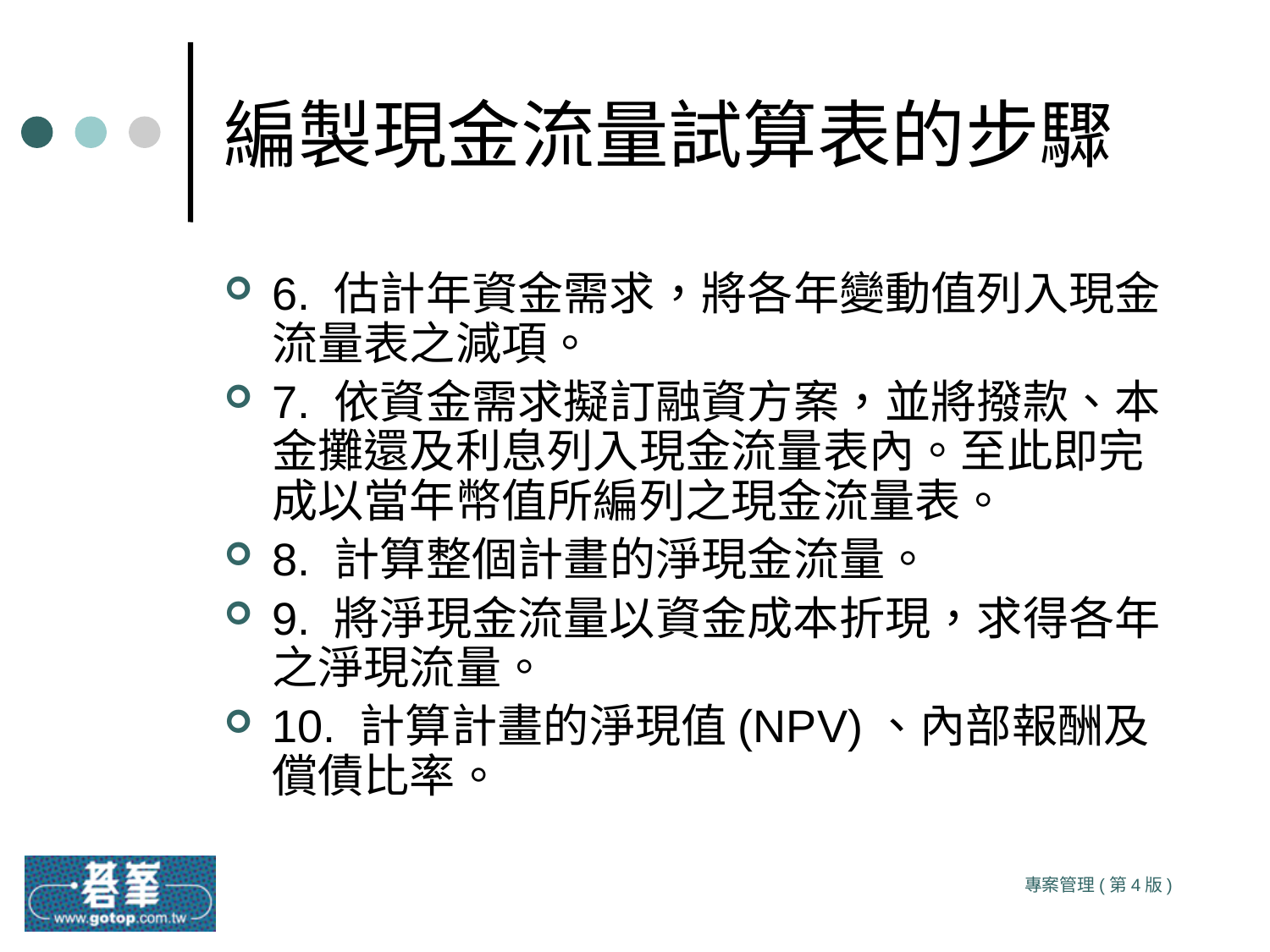

# 編製現金流量試算表的步驟
6. 估計年資金需求，將各年變動值列入現金流量表之減項。
7. 依資金需求擬訂融資方案，並將撥款、本金攤還及利息列入現金流量表內。至此即完成以當年幣值所編列之現金流量表。
8. 計算整個計畫的淨現金流量。
9. 將淨現金流量以資金成本折現，求得各年之淨現流量。
10. 計算計畫的淨現值(NPV)、內部報酬及償債比率。
專案管理(第4版)